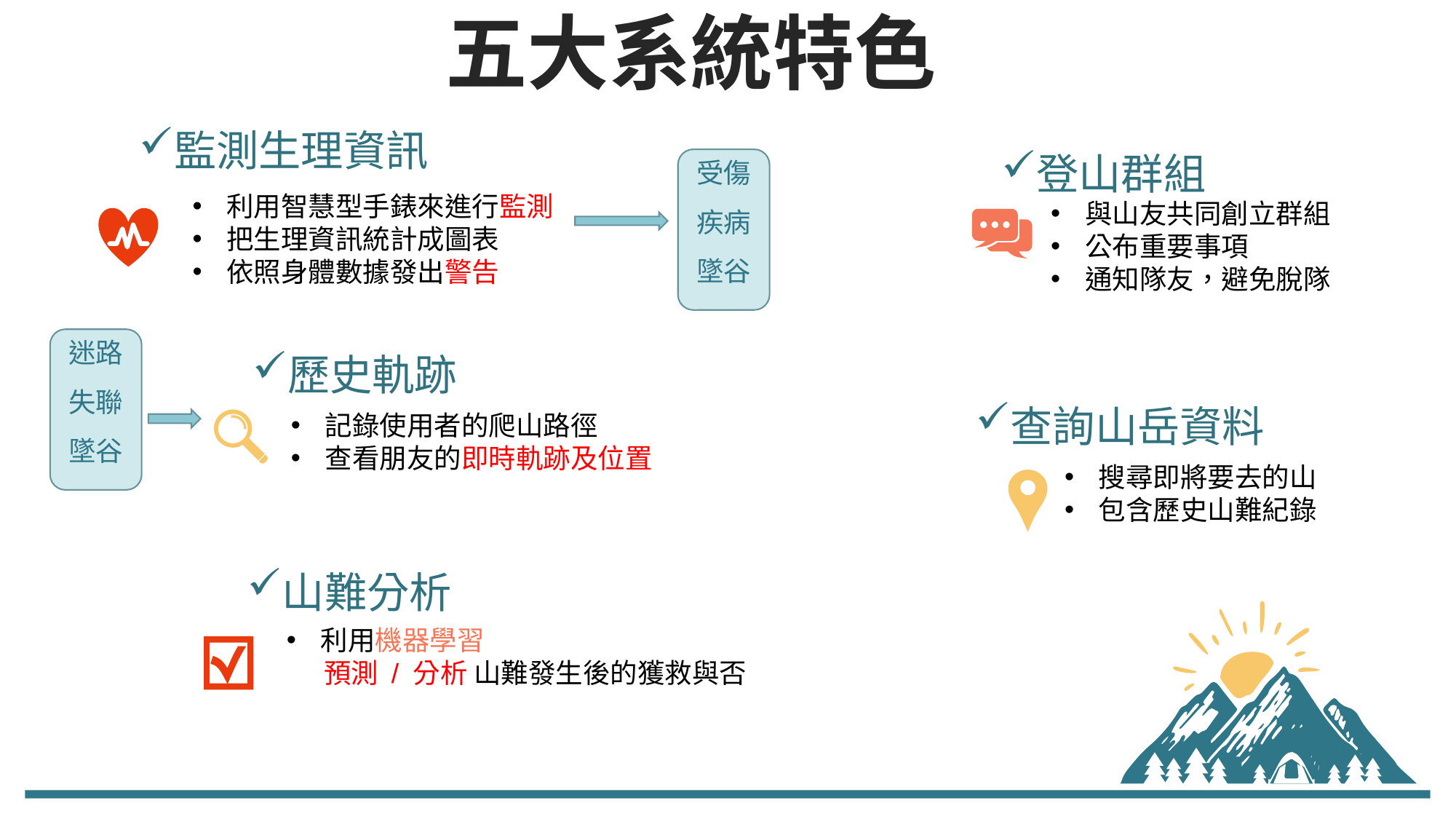

五大系統特色
監測生理資訊

登山群組

受傷
疾病墜谷

利用智慧型手錶來進行監測
把生理資訊統計成圖表
依照身體數據發出警告
與山友共同創立群組
公布重要事項
通知隊友，避免脫隊

迷路
失聯墜谷

歷史軌跡

查詢山岳資料

記錄使用者的爬山路徑
查看朋友的即時軌跡及位置

搜尋即將要去的山
包含歷史山難紀錄

山難分析

利用機器學習
     預測 / 分析 山難發生後的獲救與否